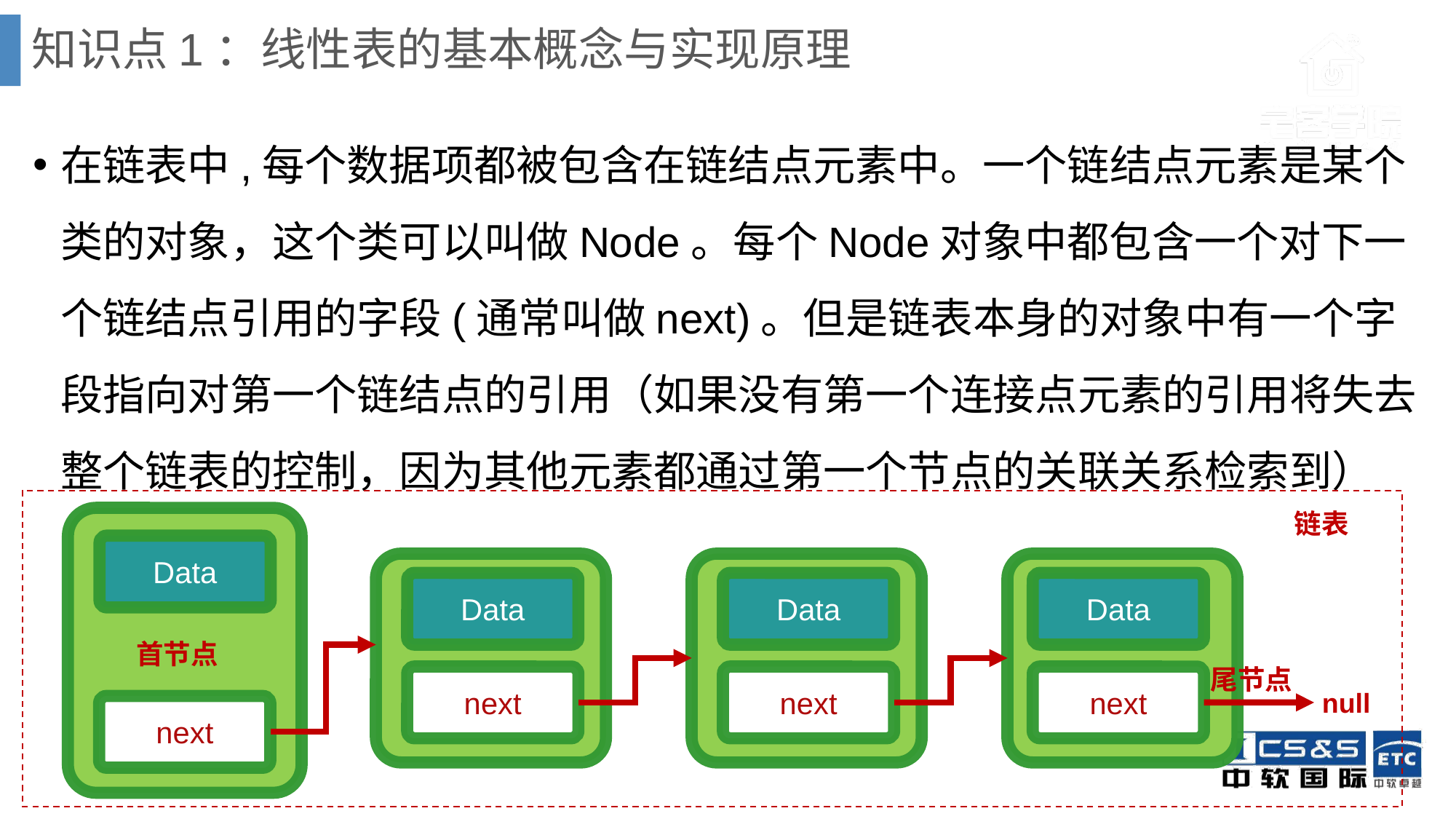

# 知识点1：线性表的基本概念与实现原理
在链表中,每个数据项都被包含在链结点元素中。一个链结点元素是某个类的对象，这个类可以叫做Node。每个Node对象中都包含一个对下一个链结点引用的字段(通常叫做next)。但是链表本身的对象中有一个字段指向对第一个链结点的引用（如果没有第一个连接点元素的引用将失去整个链表的控制，因为其他元素都通过第一个节点的关联关系检索到）

链表

Data

Data
Data
Data
首节点
尾节点
next
next
next
null
next